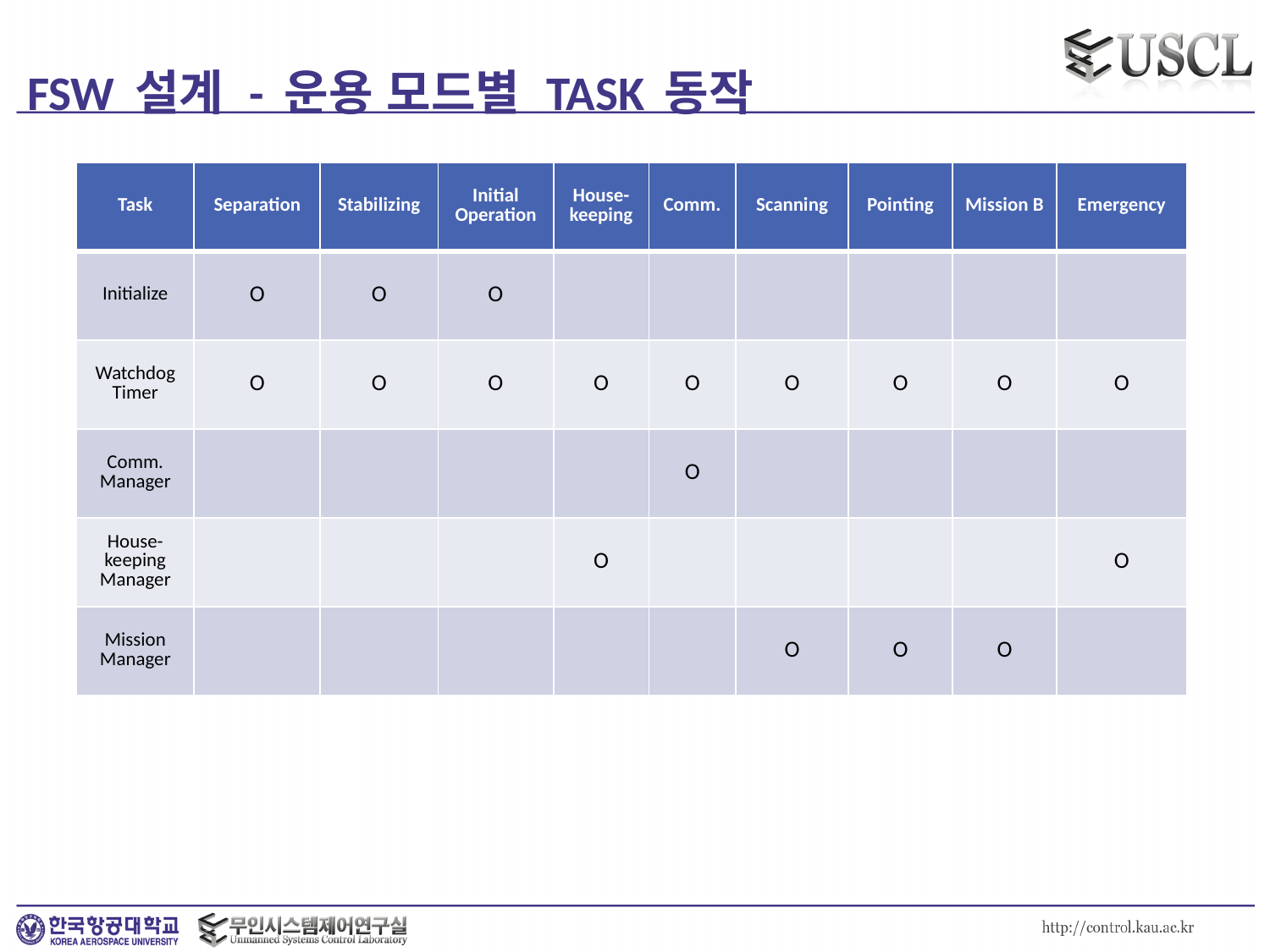

# FSW 설계 - 운용 모드별 TASK 동작
| Task | Separation | Stabilizing | Initial Operation | House-keeping | Comm. | Scanning | Pointing | Mission B | Emergency |
| --- | --- | --- | --- | --- | --- | --- | --- | --- | --- |
| Initialize | O | O | O |  |  |  |  |  |  |
| Watchdog Timer | O | O | O | O | O | O | O | O | O |
| Comm. Manager |  |  |  |  | O |  |  |  |  |
| House-keeping Manager |  |  |  | O |  |  |  |  | O |
| Mission Manager |  |  |  |  |  | O | O | O |  |
11